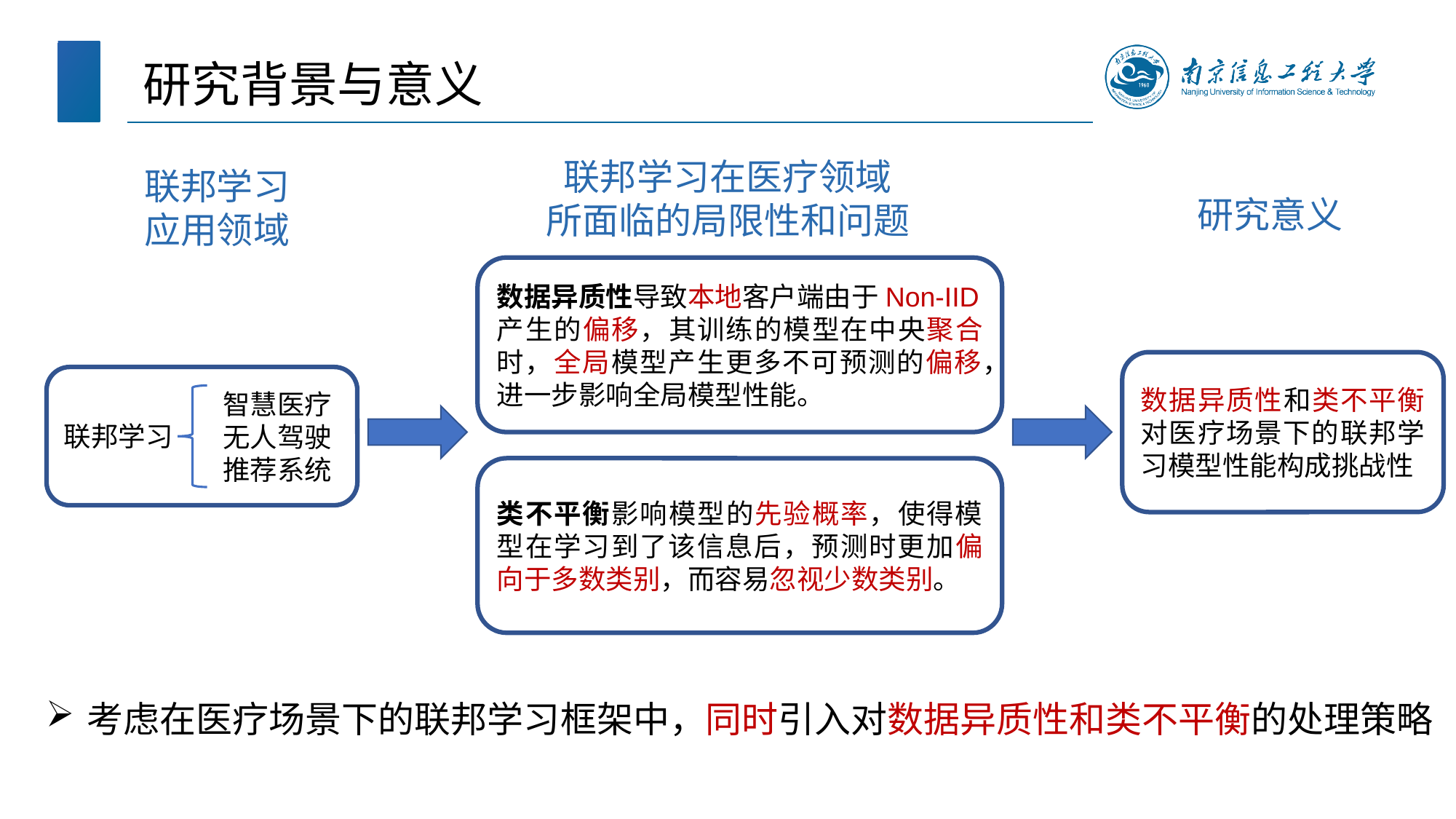

研究背景与意义
联邦学习在医疗领域
所面临的局限性和问题
联邦学习
应用领域
研究意义
数据异质性导致本地客户端由于Non-IID产生的偏移，其训练的模型在中央聚合时，全局模型产生更多不可预测的偏移，进一步影响全局模型性能。
数据异质性和类不平衡对医疗场景下的联邦学习模型性能构成挑战性
联邦学习
智慧医疗
无人驾驶
推荐系统

类不平衡影响模型的先验概率，使得模型在学习到了该信息后，预测时更加偏向于多数类别，而容易忽视少数类别。
考虑在医疗场景下的联邦学习框架中，同时引入对数据异质性和类不平衡的处理策略